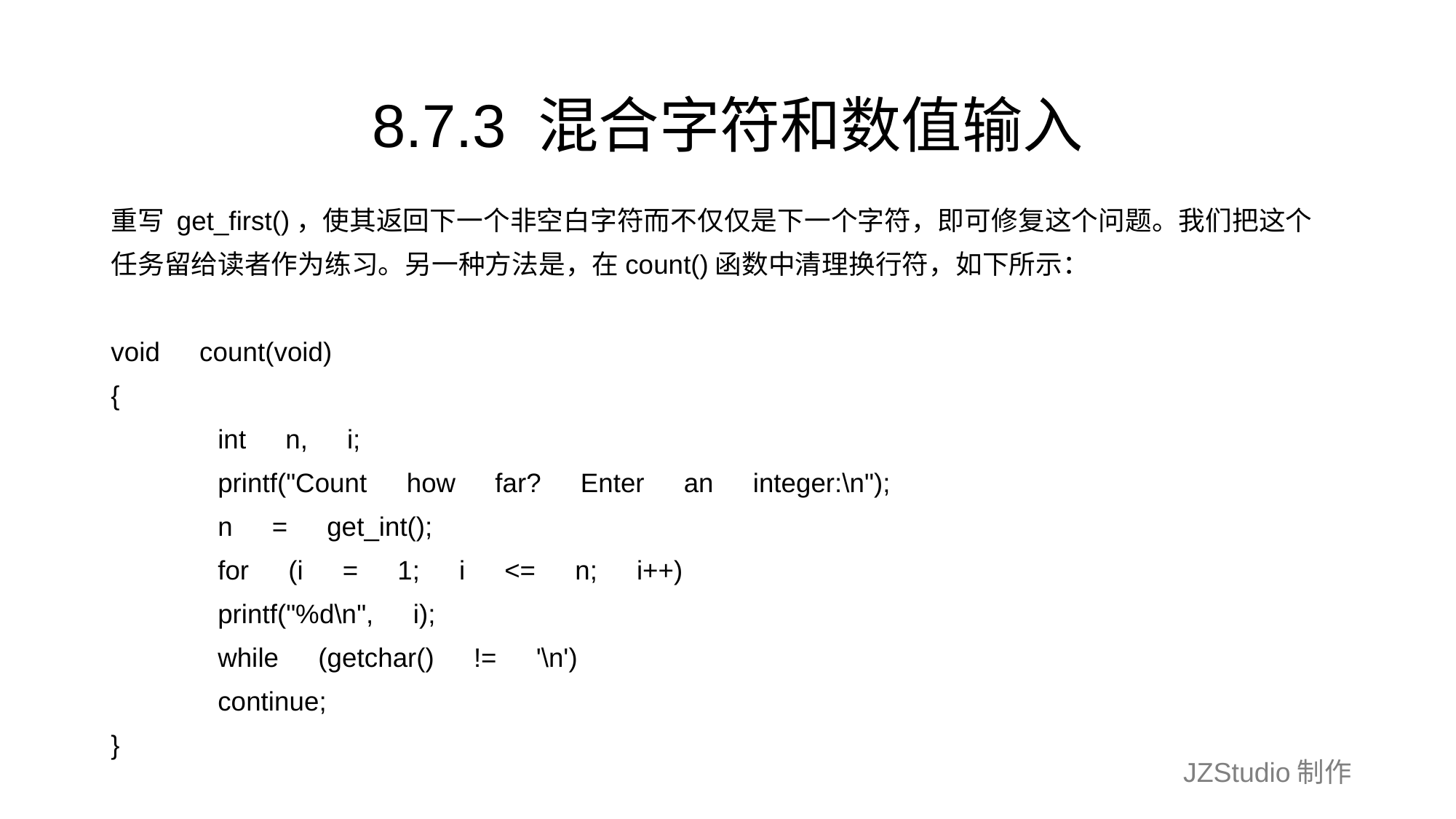

# 8.7.3 混合字符和数值输入
重写 get_first()，使其返回下一个非空白字符而不仅仅是下一个字符，即可修复这个问题。我们把这个
任务留给读者作为练习。另一种方法是，在count()函数中清理换行符，如下所示：

void　count(void)
{
	int　n,　i;
	printf("Count　how　far?　Enter　an　integer:\n");
	n　=　get_int();
	for　(i　=　1;　i　<=　n;　i++)
		printf("%d\n",　i);
	while　(getchar()　!=　'\n')
		continue;
}